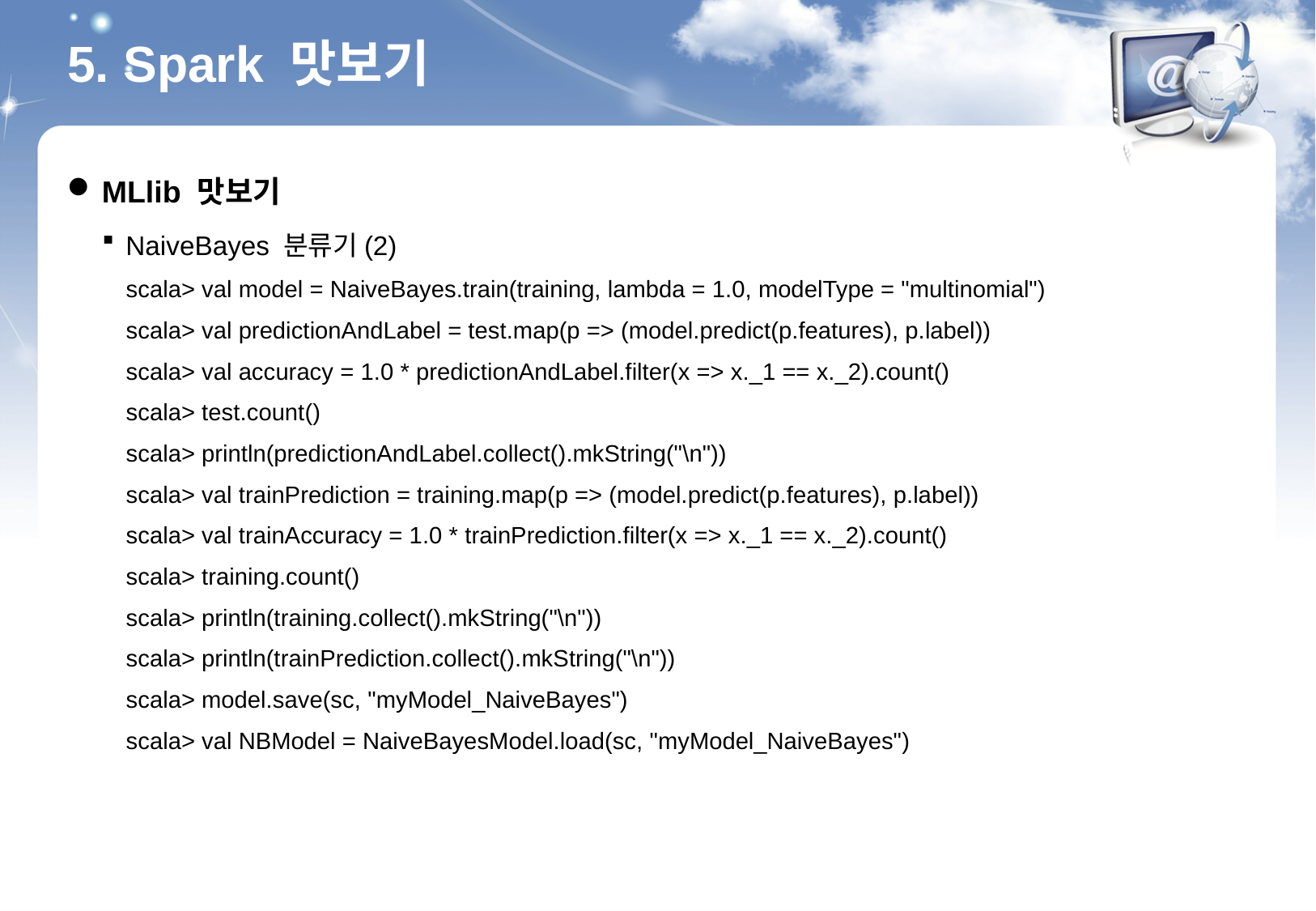

5. Spark 맛보기
MLlib 맛보기
NaiveBayes 분류기(2)
scala> val model = NaiveBayes.train(training, lambda = 1.0, modelType = "multinomial")
scala> val predictionAndLabel = test.map(p => (model.predict(p.features), p.label))
scala> val accuracy = 1.0 * predictionAndLabel.filter(x => x._1 == x._2).count()
scala> test.count()
scala> println(predictionAndLabel.collect().mkString("\n"))
scala> val trainPrediction = training.map(p => (model.predict(p.features), p.label))
scala> val trainAccuracy = 1.0 * trainPrediction.filter(x => x._1 == x._2).count()
scala> training.count()
scala> println(training.collect().mkString("\n"))
scala> println(trainPrediction.collect().mkString("\n"))
scala> model.save(sc, "myModel_NaiveBayes")
scala> val NBModel = NaiveBayesModel.load(sc, "myModel_NaiveBayes")